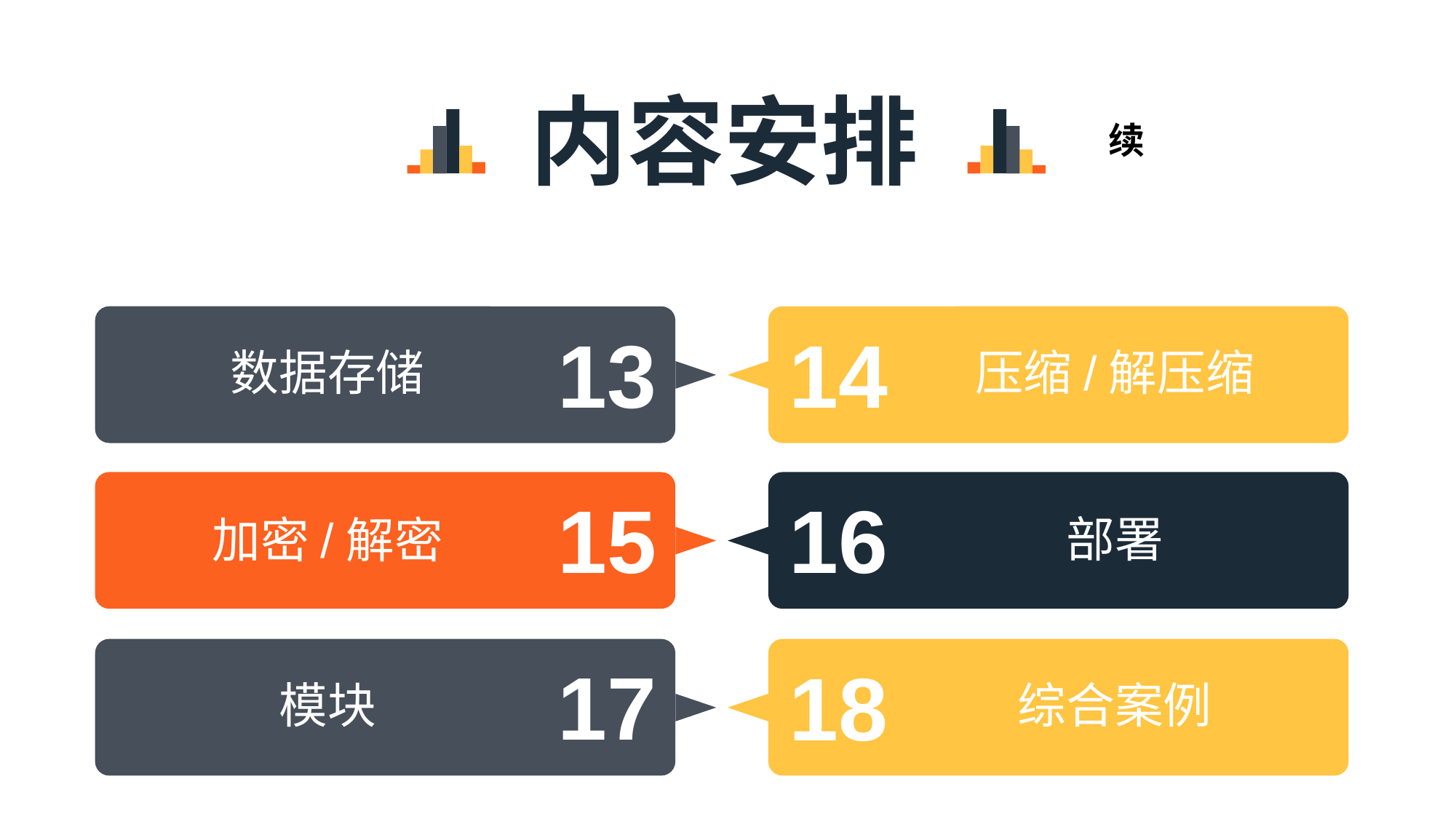

内容安排

续

13
14
数据存储
压缩/解压缩

15
16
部署
加密/解密

17
18
模块
综合案例